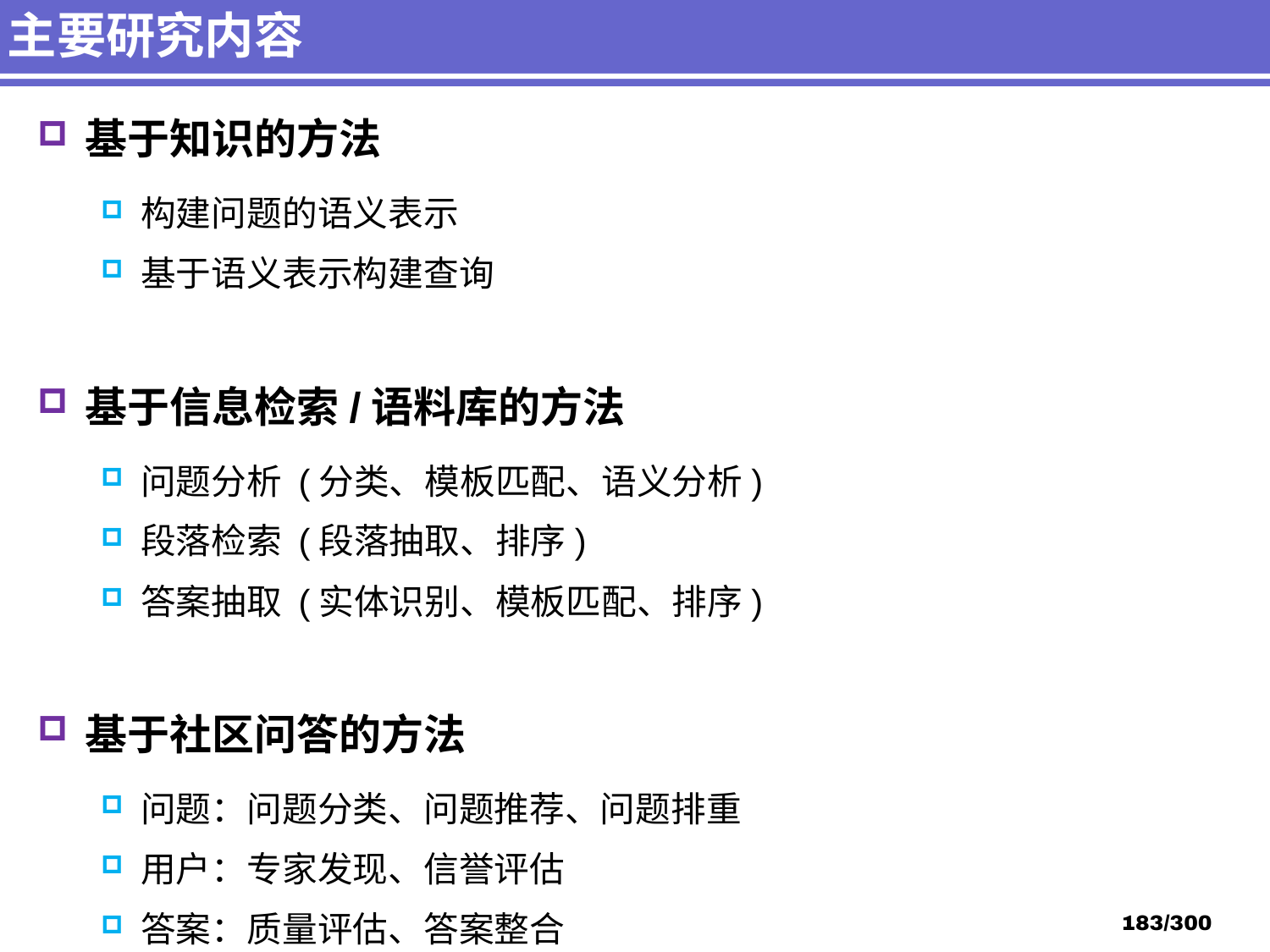

# 主要研究内容
基于知识的方法
构建问题的语义表示
基于语义表示构建查询

基于信息检索/语料库的方法
问题分析 (分类、模板匹配、语义分析)
段落检索 (段落抽取、排序)
答案抽取 (实体识别、模板匹配、排序)

基于社区问答的方法
问题：问题分类、问题推荐、问题排重
用户：专家发现、信誉评估
答案：质量评估、答案整合
183/300